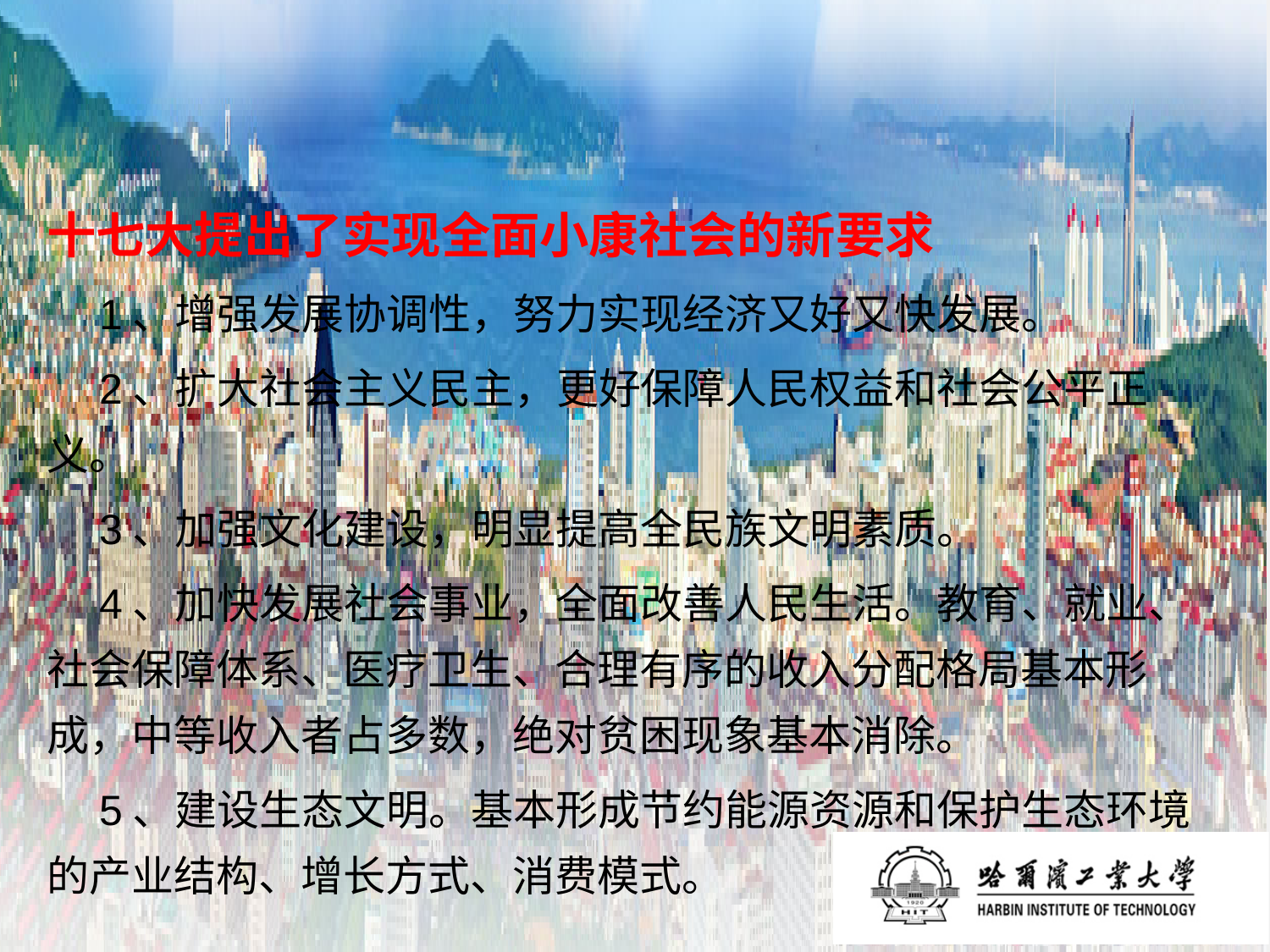

十七大提出了实现全面小康社会的新要求
　1、增强发展协调性，努力实现经济又好又快发展。
　2、扩大社会主义民主，更好保障人民权益和社会公平正义。
　3、加强文化建设，明显提高全民族文明素质。
　4、加快发展社会事业，全面改善人民生活。教育、就业、社会保障体系、医疗卫生、合理有序的收入分配格局基本形成，中等收入者占多数，绝对贫困现象基本消除。
　5、建设生态文明。基本形成节约能源资源和保护生态环境的产业结构、增长方式、消费模式。